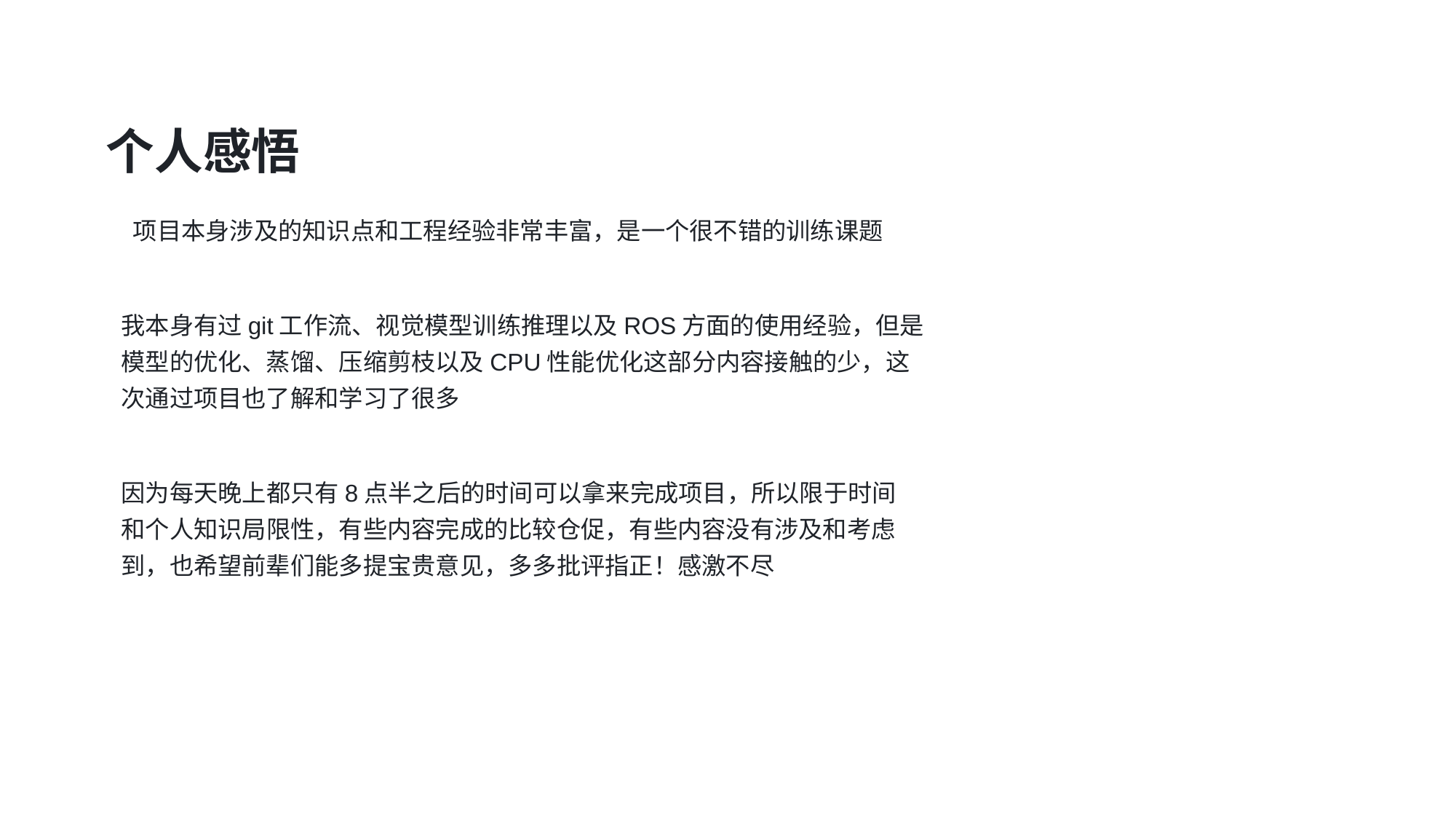

个人感悟
项目本身涉及的知识点和工程经验非常丰富，是一个很不错的训练课题
我本身有过git工作流、视觉模型训练推理以及ROS方面的使用经验，但是模型的优化、蒸馏、压缩剪枝以及CPU性能优化这部分内容接触的少，这次通过项目也了解和学习了很多
因为每天晚上都只有8点半之后的时间可以拿来完成项目，所以限于时间和个人知识局限性，有些内容完成的比较仓促，有些内容没有涉及和考虑到，也希望前辈们能多提宝贵意见，多多批评指正！感激不尽